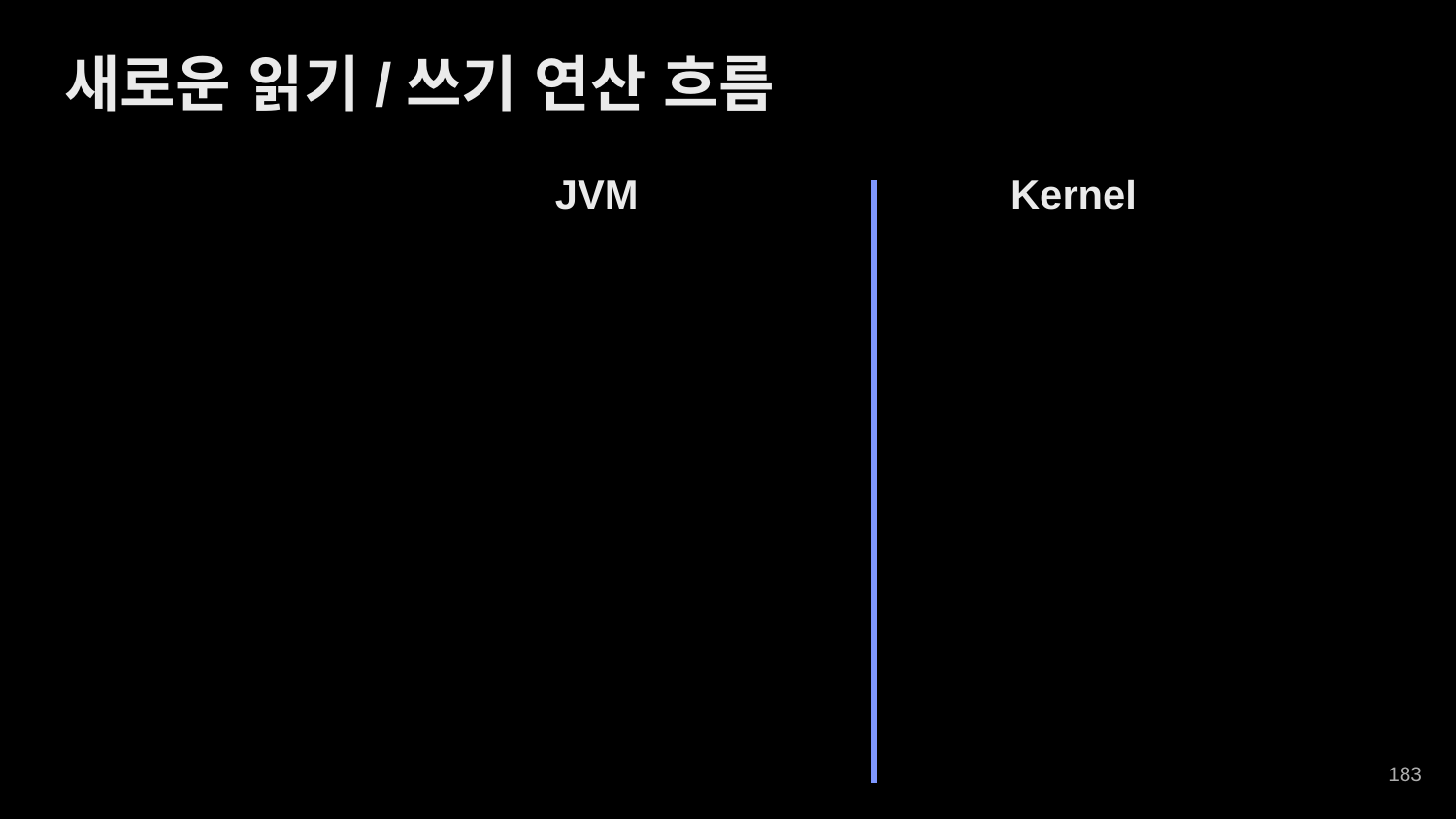

새로운 읽기/쓰기 연산 흐름
JVM
Kernel
183